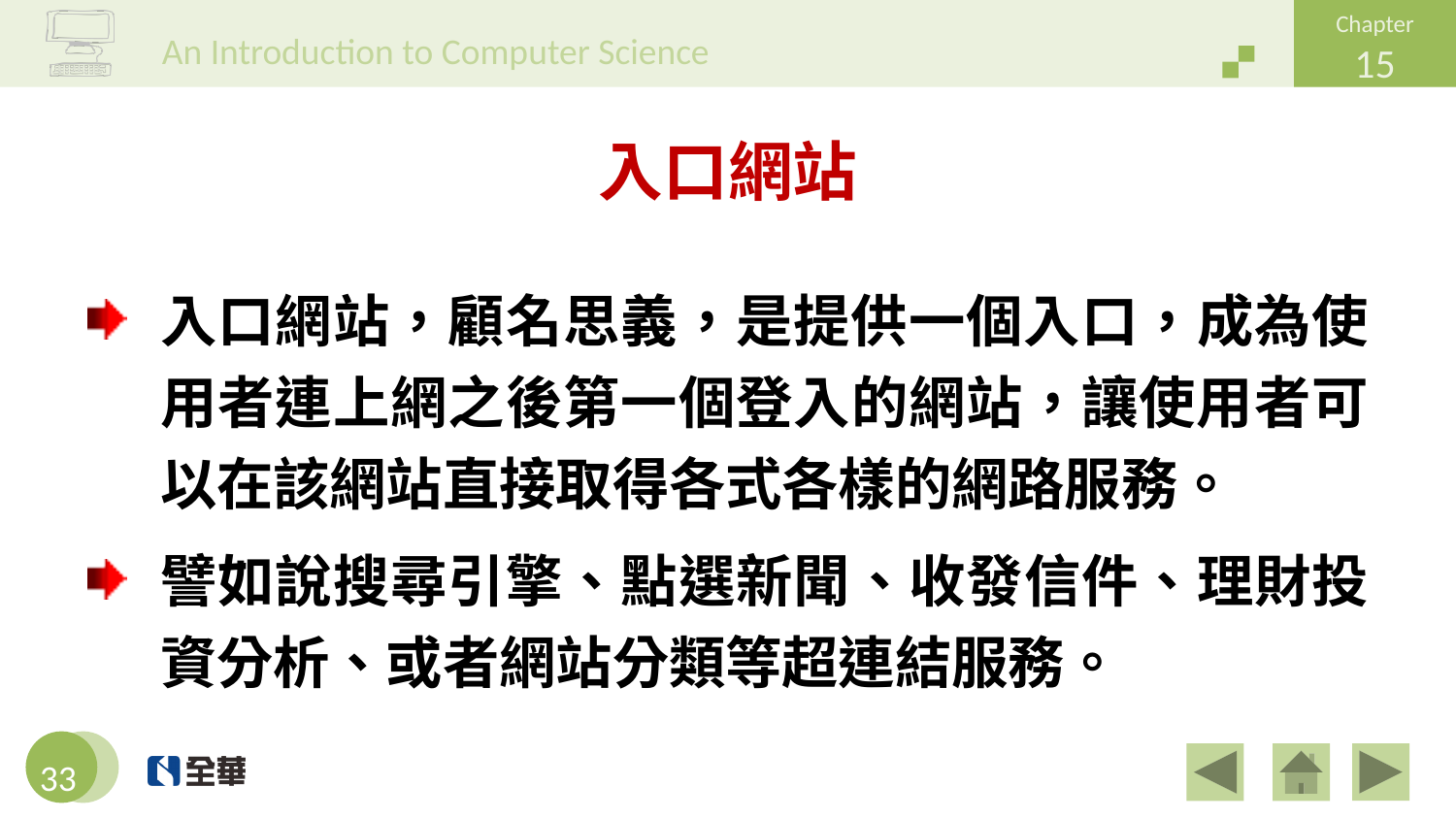

# 入口網站
入口網站，顧名思義，是提供一個入口，成為使用者連上網之後第一個登入的網站，讓使用者可以在該網站直接取得各式各樣的網路服務。
譬如說搜尋引擎、點選新聞、收發信件、理財投資分析、或者網站分類等超連結服務。